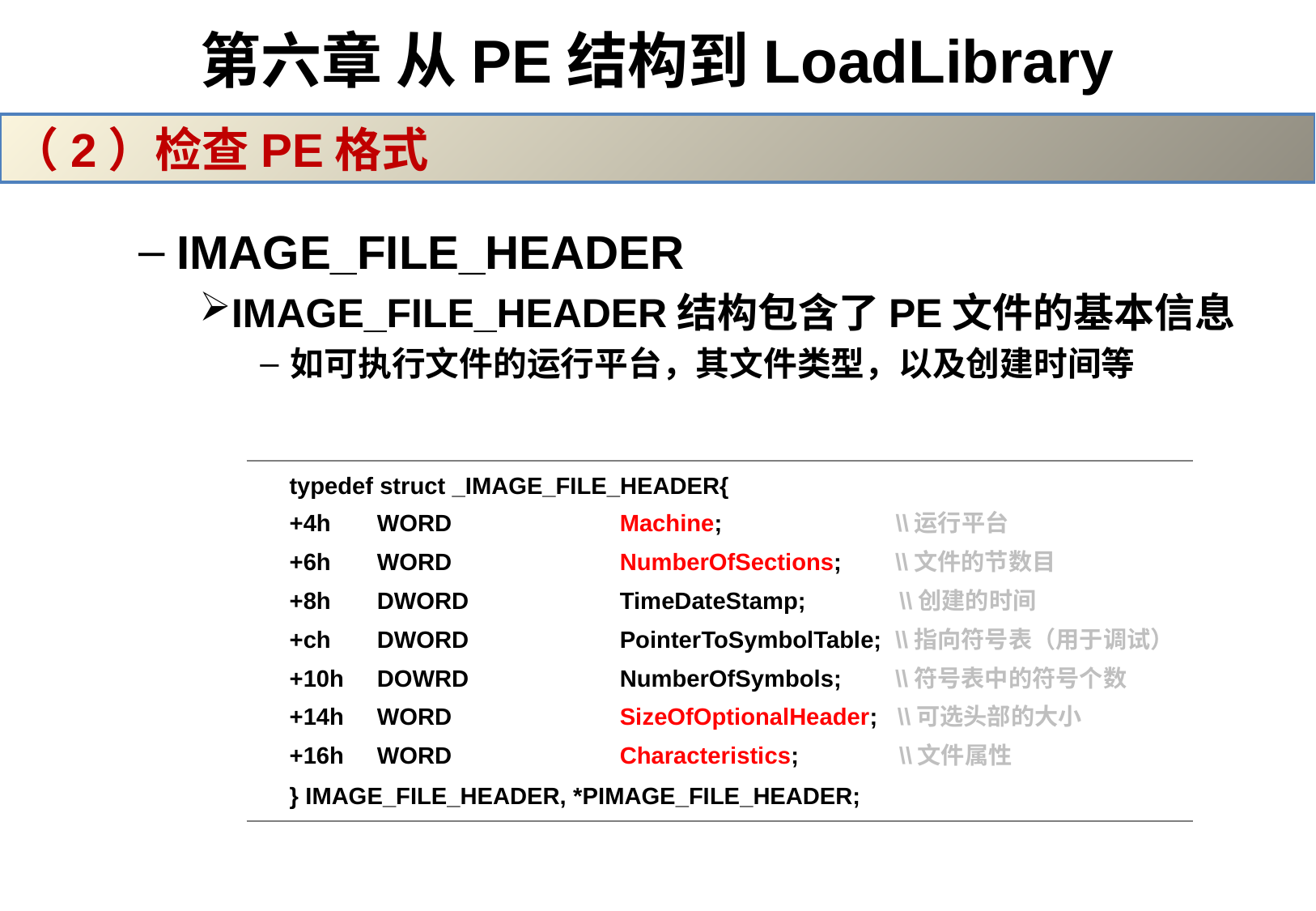

# 第六章 从PE结构到LoadLibrary
（2）检查PE格式
IMAGE_FILE_HEADER
IMAGE_FILE_HEADER结构包含了PE文件的基本信息
如可执行文件的运行平台，其文件类型，以及创建时间等
| typedef struct \_IMAGE\_FILE\_HEADER{ +4h WORD Machine; \\运行平台 +6h WORD NumberOfSections; \\文件的节数目 +8h DWORD TimeDateStamp; \\创建的时间 +ch DWORD PointerToSymbolTable; \\指向符号表（用于调试） +10h DOWRD NumberOfSymbols; \\符号表中的符号个数 +14h WORD SizeOfOptionalHeader; \\可选头部的大小 +16h WORD Characteristics; \\文件属性 } IMAGE\_FILE\_HEADER, \*PIMAGE\_FILE\_HEADER; |
| --- |